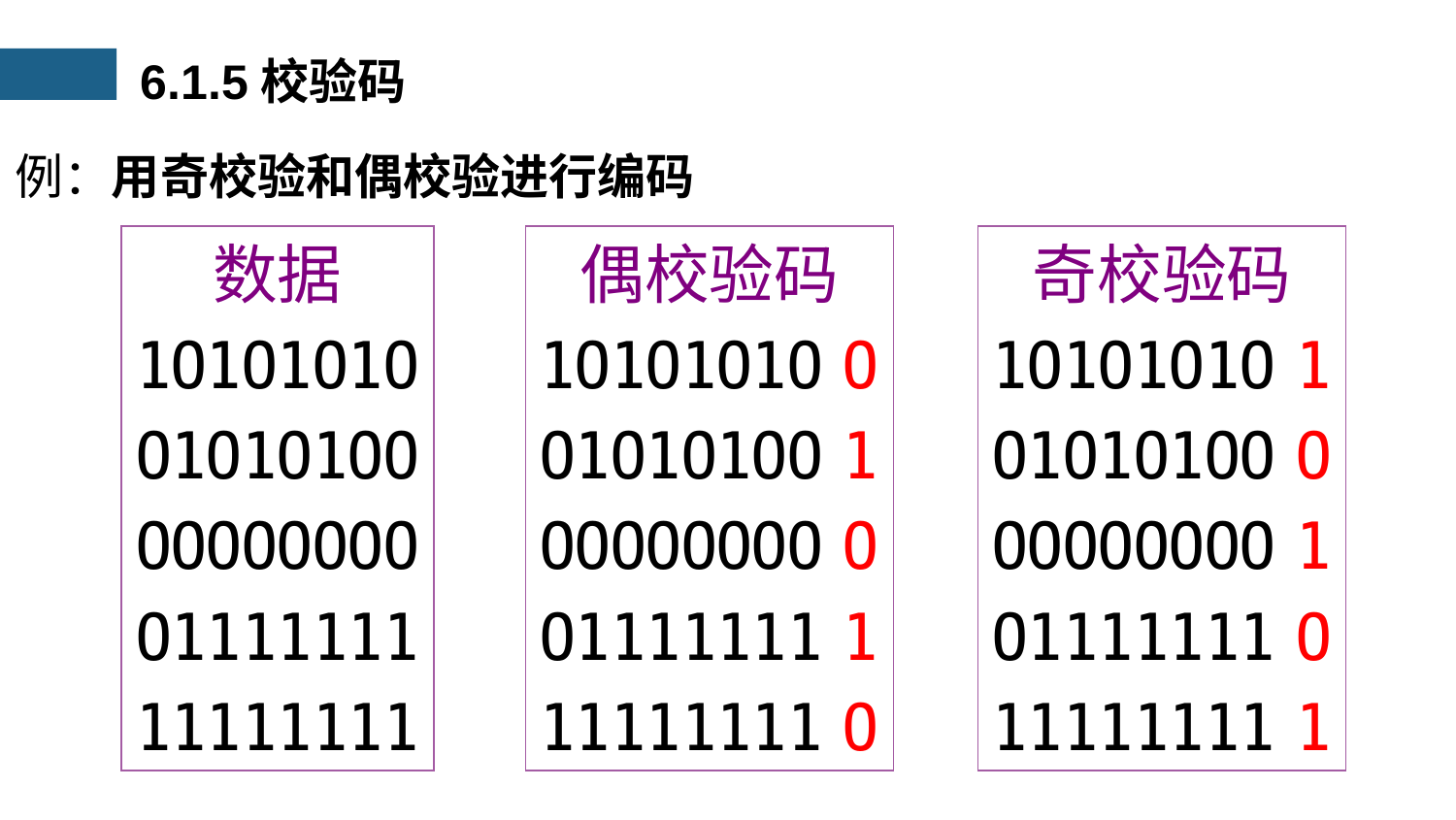

6.1.5校验码
例：用奇校验和偶校验进行编码
数据
10101010
01010100
00000000
01111111
11111111
偶校验码
10101010 0
01010100 1
00000000 0
01111111 1
11111111 0
奇校验码
10101010 1
01010100 0
00000000 1
01111111 0
11111111 1